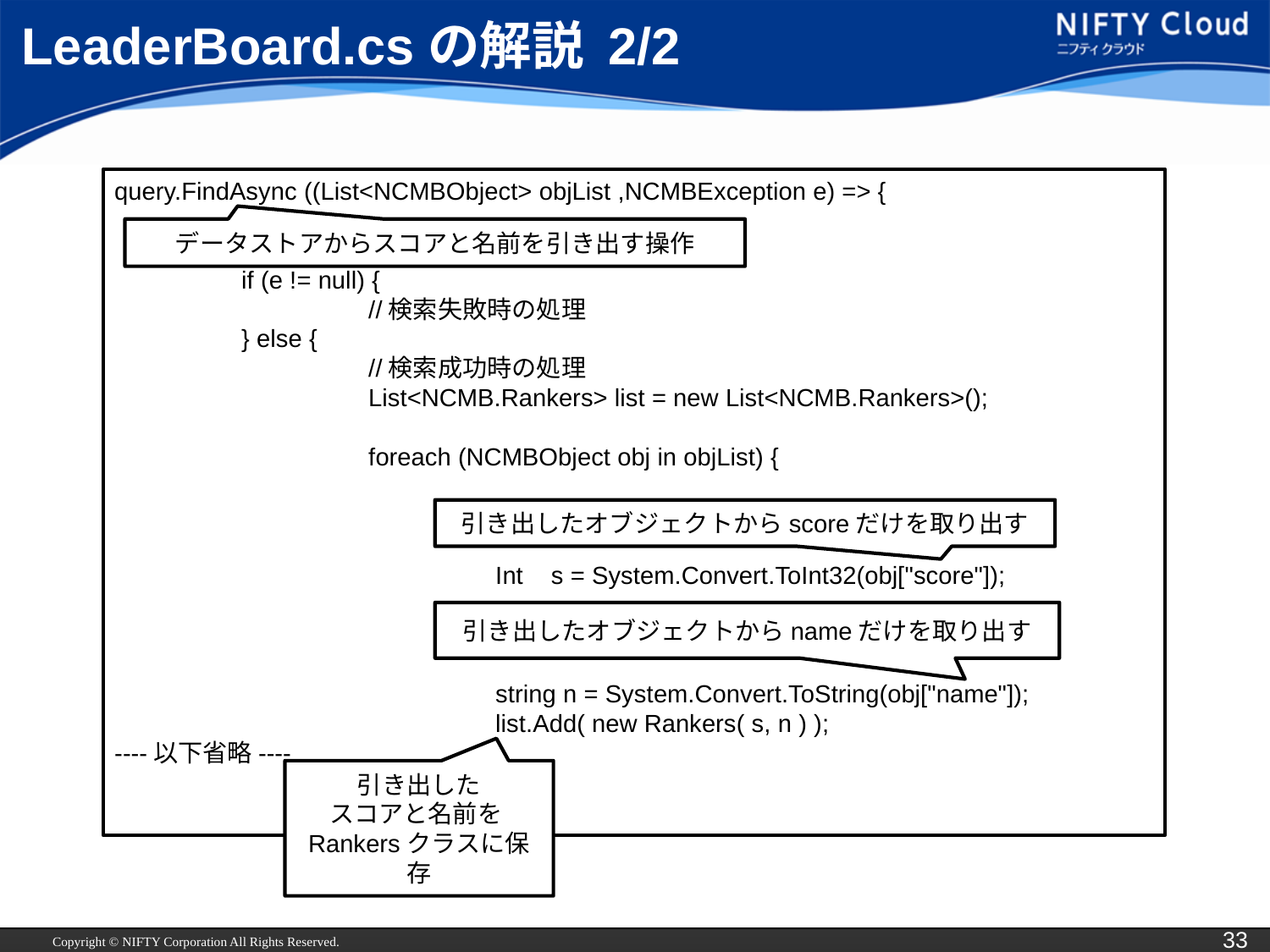

# LeaderBoard.csの解説 2/2
query.FindAsync ((List<NCMBObject> objList ,NCMBException e) => {

	if (e != null) {
		//検索失敗時の処理
	} else {
		//検索成功時の処理
		List<NCMB.Rankers> list = new List<NCMB.Rankers>();

		foreach (NCMBObject obj in objList) {

			Int    s = System.Convert.ToInt32(obj["score"]);

			string n = System.Convert.ToString(obj["name"]);
			list.Add( new Rankers( s, n ) );
----以下省略----

データストアからスコアと名前を引き出す操作
引き出したオブジェクトからscoreだけを取り出す
引き出したオブジェクトからnameだけを取り出す
引き出した
スコアと名前をRankersクラスに保存